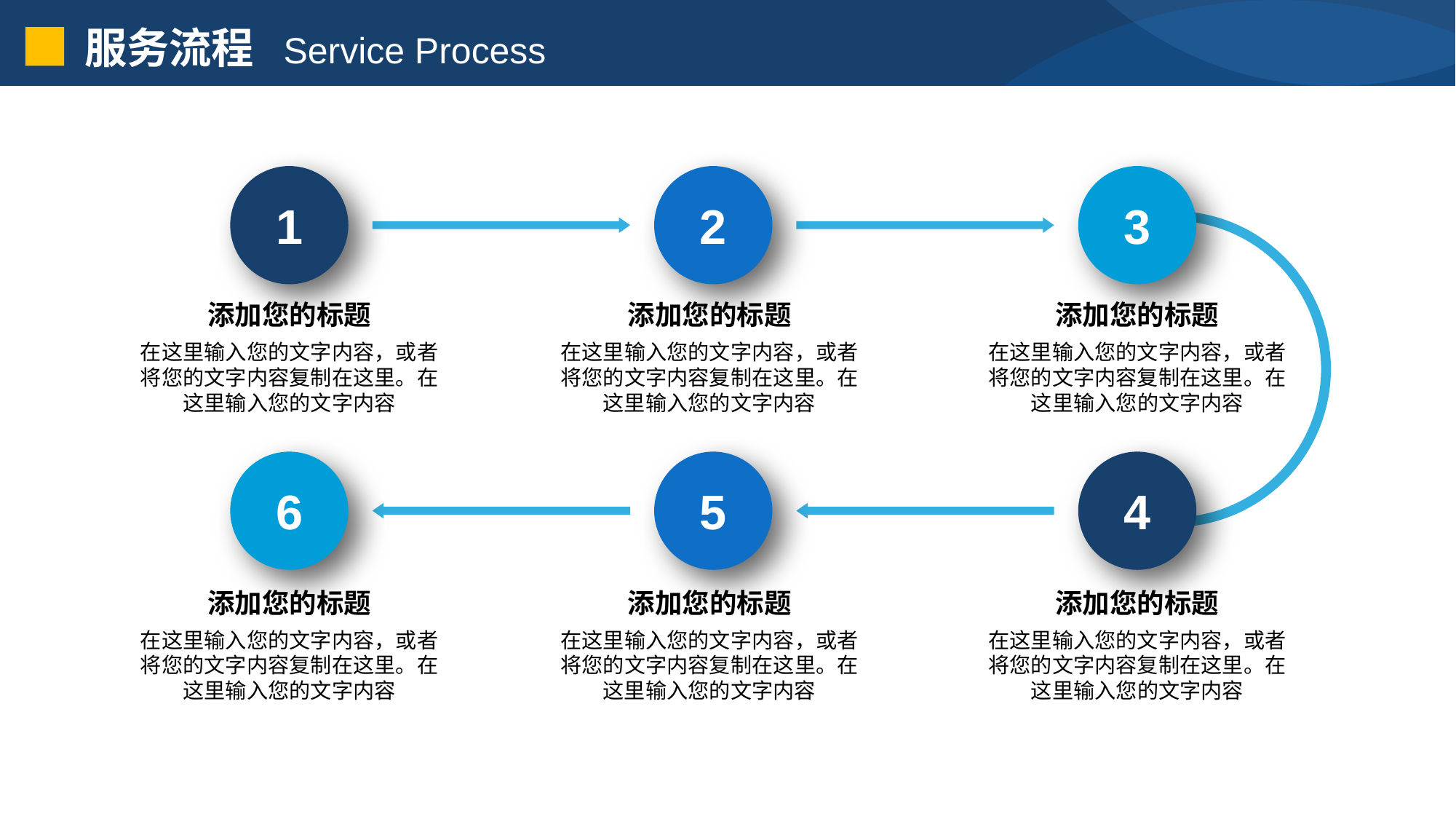

服务流程  Service Process

1
2
3

添加您的标题
添加您的标题
添加您的标题
在这里输入您的文字内容，或者将您的文字内容复制在这里。在这里输入您的文字内容
在这里输入您的文字内容，或者将您的文字内容复制在这里。在这里输入您的文字内容
在这里输入您的文字内容，或者将您的文字内容复制在这里。在这里输入您的文字内容

6
5
4

添加您的标题
添加您的标题
添加您的标题
在这里输入您的文字内容，或者将您的文字内容复制在这里。在这里输入您的文字内容
在这里输入您的文字内容，或者将您的文字内容复制在这里。在这里输入您的文字内容
在这里输入您的文字内容，或者将您的文字内容复制在这里。在这里输入您的文字内容